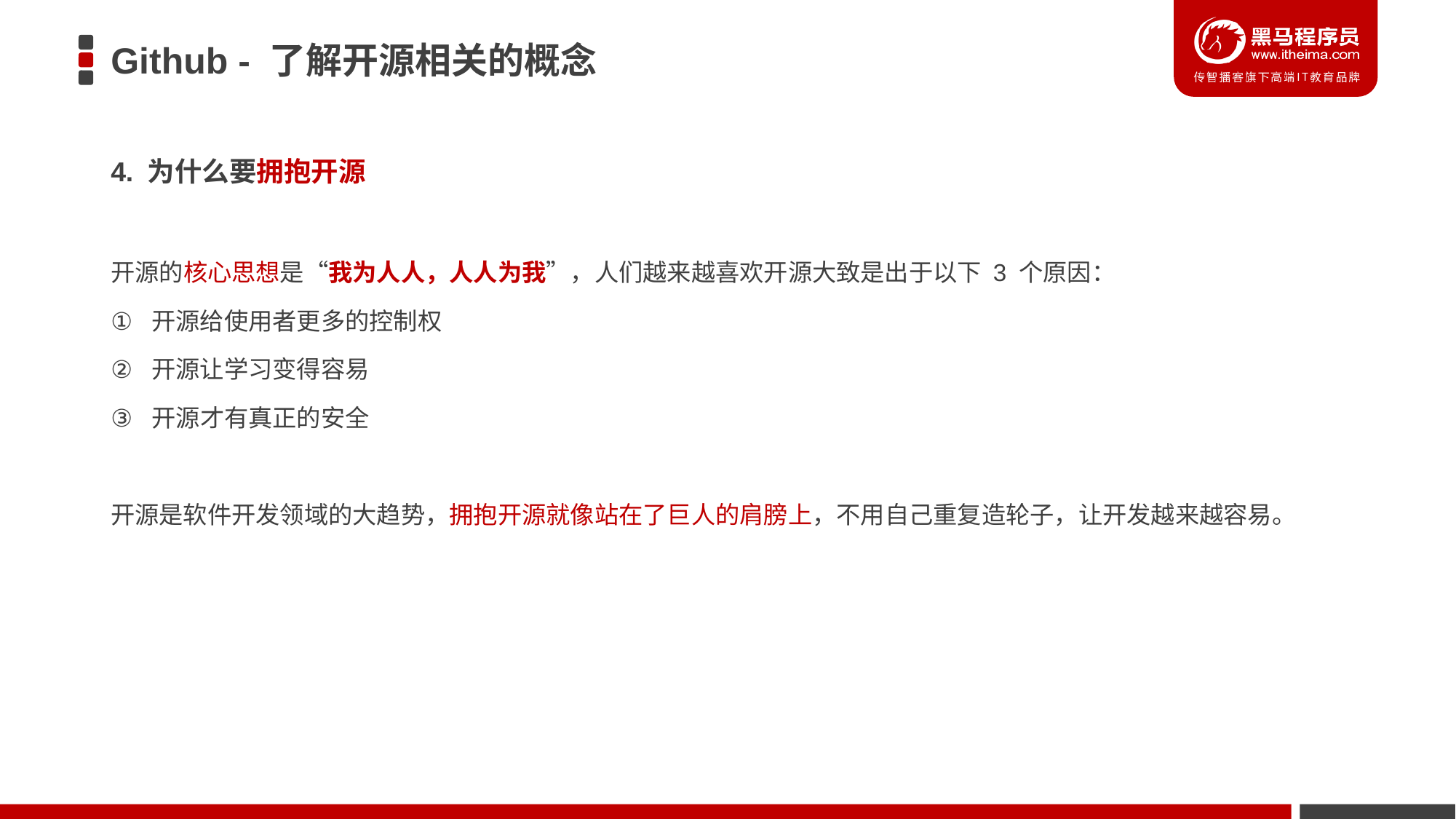

# Github - 了解开源相关的概念
4. 为什么要拥抱开源
开源的核心思想是“我为人人，人人为我”，人们越来越喜欢开源大致是出于以下 3 个原因：
开源给使用者更多的控制权
开源让学习变得容易
开源才有真正的安全

开源是软件开发领域的大趋势，拥抱开源就像站在了巨人的肩膀上，不用自己重复造轮子，让开发越来越容易。